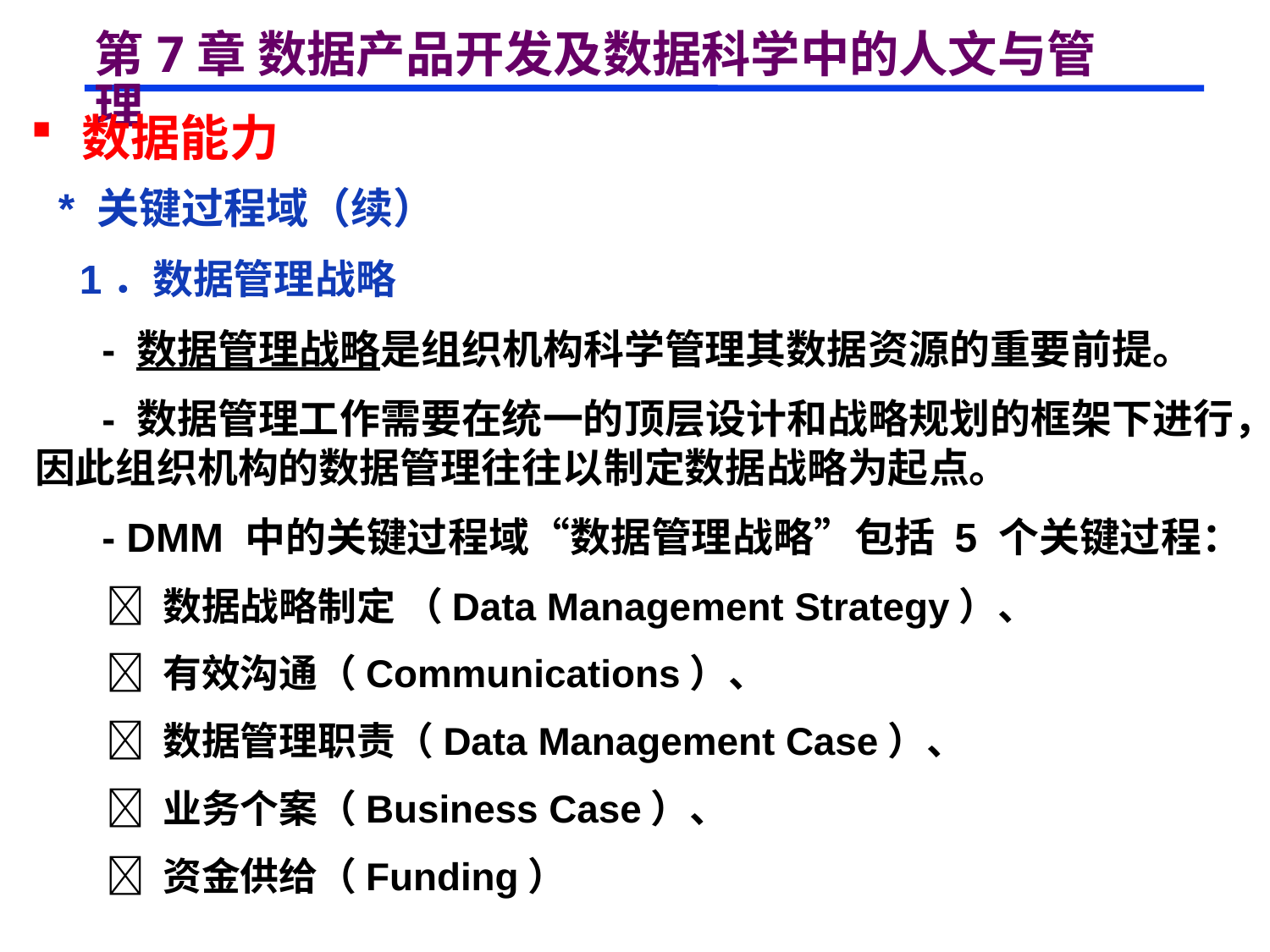

# 第7章 数据产品开发及数据科学中的人文与管理
 数据能力
  * 关键过程域（续）
    1．数据管理战略
      - 数据管理战略是组织机构科学管理其数据资源的重要前提。
      - 数据管理工作需要在统一的顶层设计和战略规划的框架下进行，因此组织机构的数据管理往往以制定数据战略为起点。
      - DMM 中的关键过程域“数据管理战略”包括 5 个关键过程：
        • 数据战略制定 （Data Management Strategy）、
        • 有效沟通（Communications）、
        • 数据管理职责（Data Management Case）、
        • 业务个案（Business Case）、
        • 资金供给（Funding）